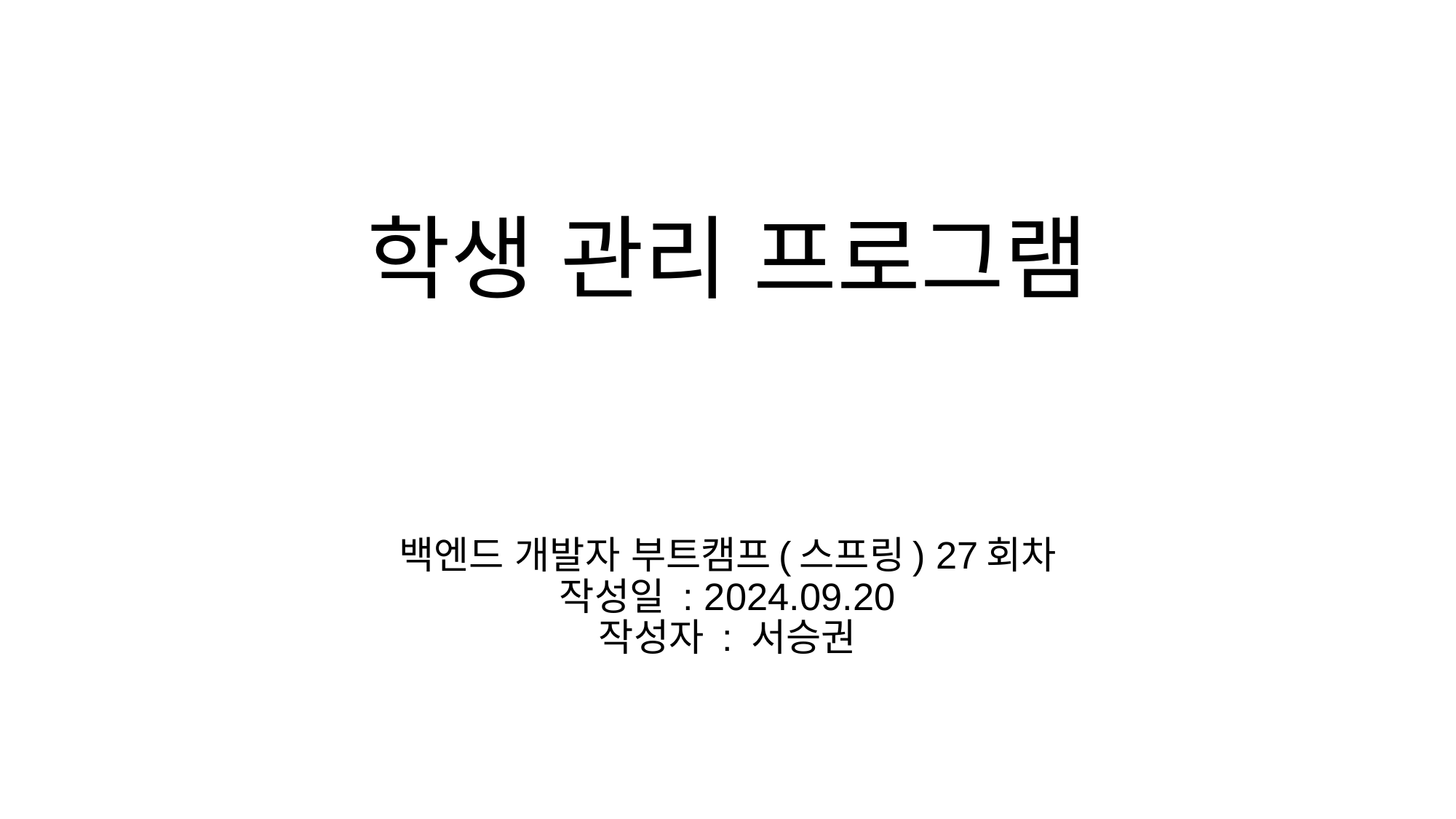

# 학생 관리 프로그램
백엔드 개발자 부트캠프(스프링) 27회차
작성일 : 2024.09.20
작성자 : 서승권